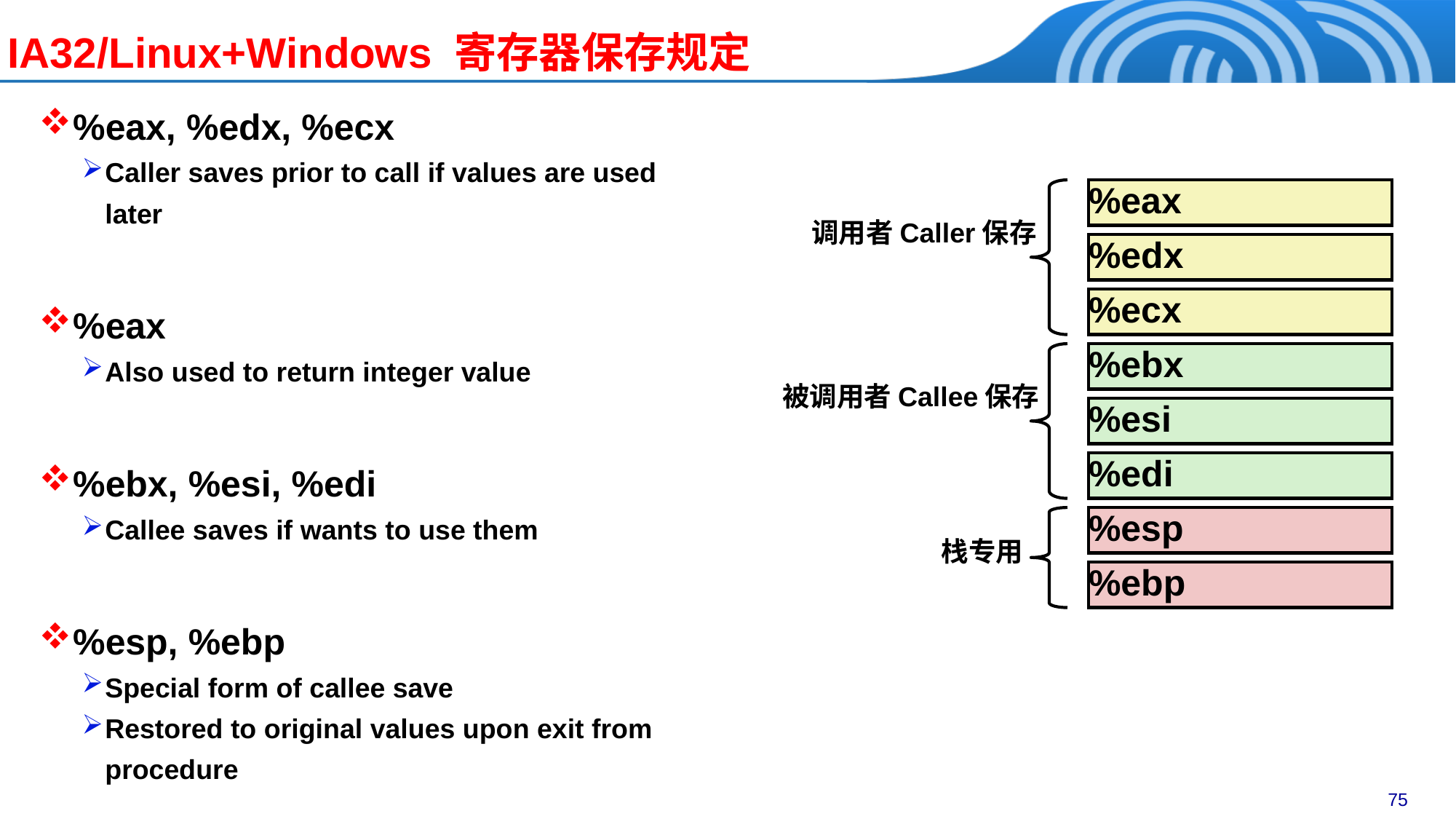

# IA32/Linux+Windows 寄存器保存规定
%eax, %edx, %ecx
Caller saves prior to call if values are used later

%eax
Also used to return integer value

%ebx, %esi, %edi
Callee saves if wants to use them

%esp, %ebp
Special form of callee save
Restored to original values upon exit from procedure

%eax
调用者Caller保存
%edx
%ecx

%ebx
被调用者Callee保存
%esi
%edi

%esp
栈专用
%ebp